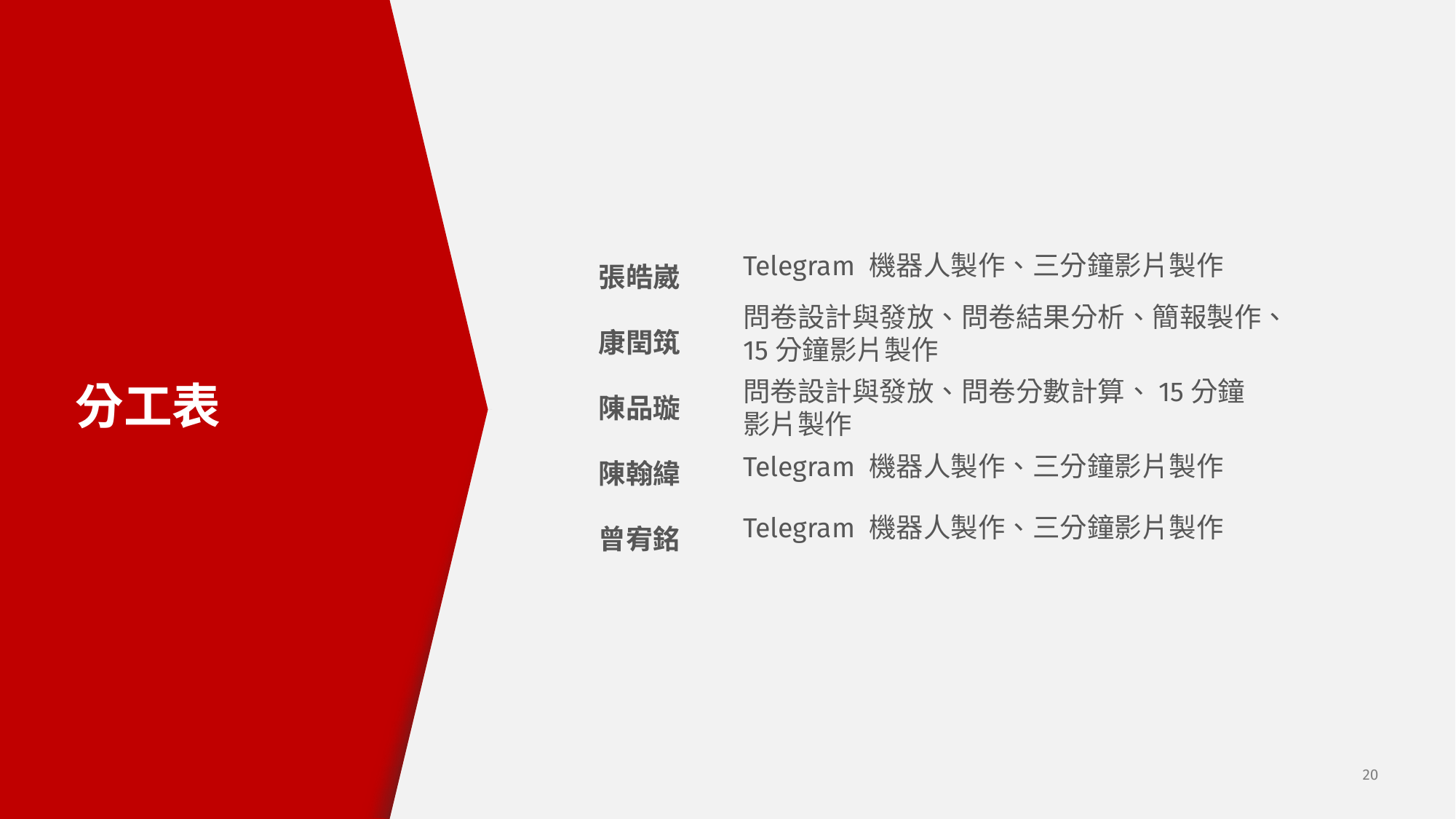

張皓崴 康閏筑 陳品璇 陳翰緯 曾宥銘
Telegram 機器人製作、三分鐘影片製作
問卷設計與發放、問卷結果分析、簡報製作、15分鐘影片製作
# 分工表
問卷設計與發放、問卷分數計算、15分鐘影片製作
Telegram 機器人製作、三分鐘影片製作
Telegram 機器人製作、三分鐘影片製作